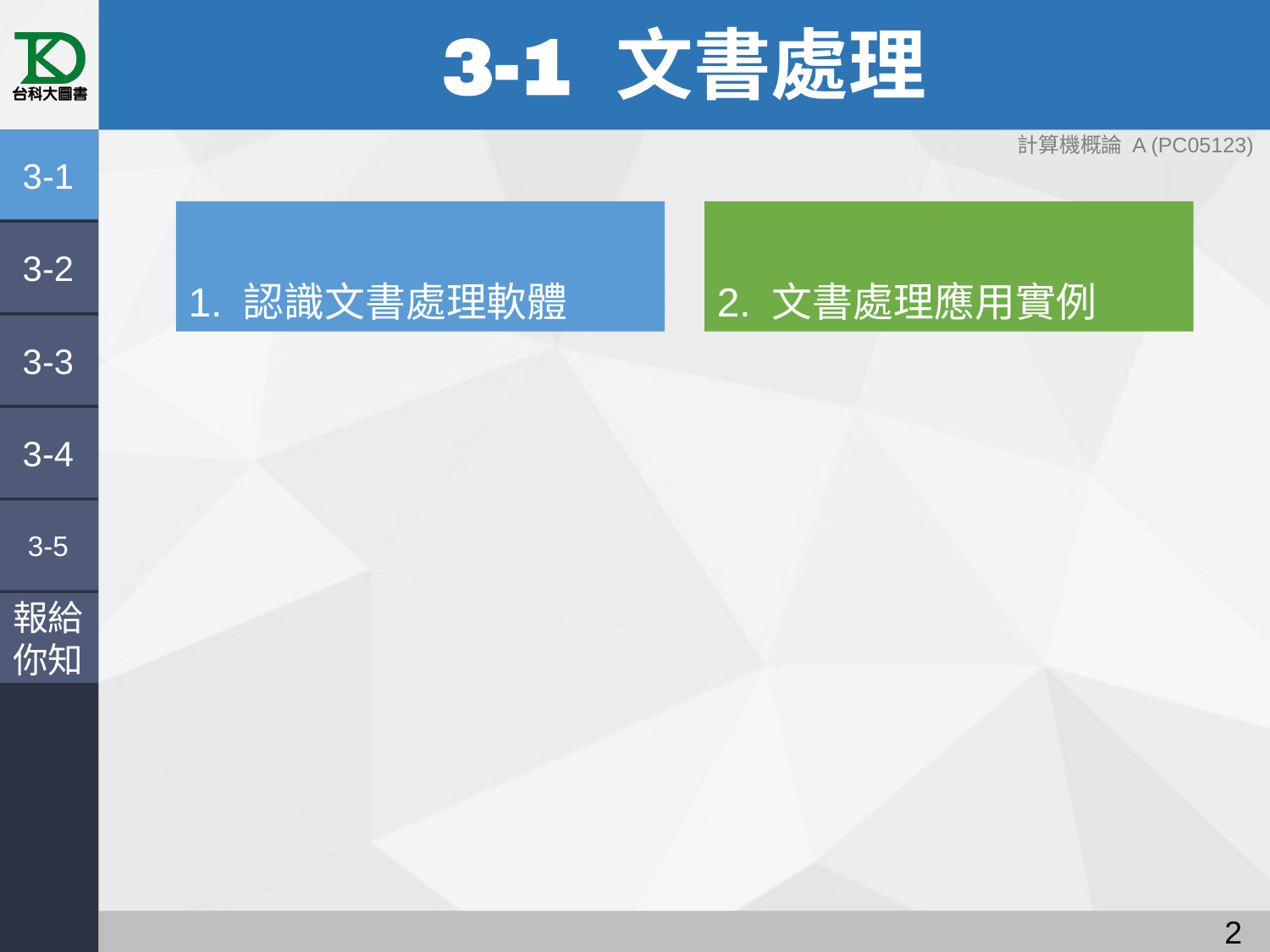

# 3-1 文書處理
3-1
1. 認識文書處理軟體
2. 文書處理應用實例
3-2
3-3
3-4
3-5
報給
你知
2